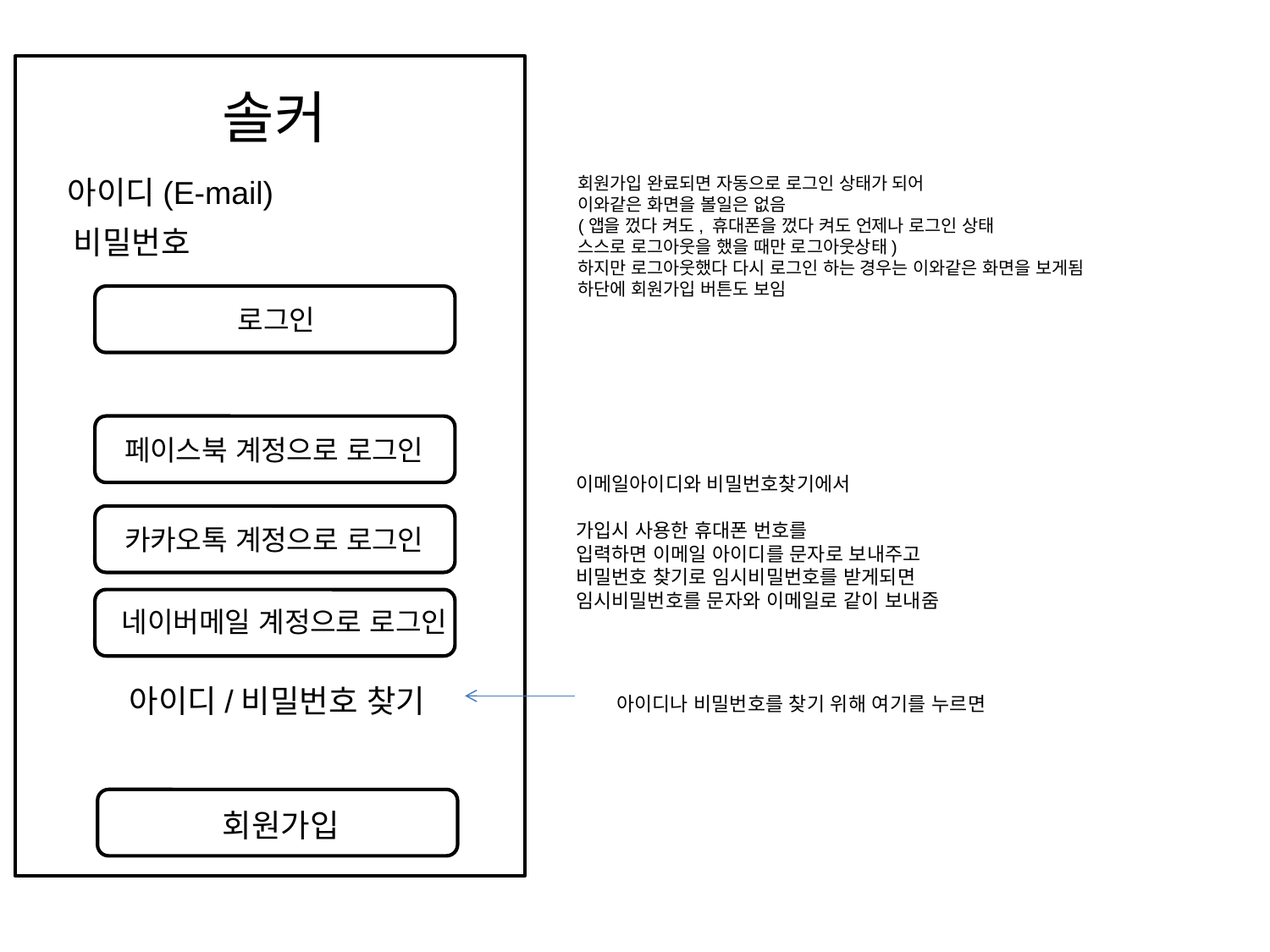

솔커
아이디(E-mail)
회원가입 완료되면 자동으로 로그인 상태가 되어
이와같은 화면을 볼일은 없음
(앱을 껐다 켜도, 휴대폰을 껐다 켜도 언제나 로그인 상태
스스로 로그아웃을 했을 때만 로그아웃상태)
하지만 로그아웃했다 다시 로그인 하는 경우는 이와같은 화면을 보게됨
하단에 회원가입 버튼도 보임
비밀번호

로그인

페이스북 계정으로 로그인
이메일아이디와 비밀번호찾기에서

가입시 사용한 휴대폰 번호를
입력하면 이메일 아이디를 문자로 보내주고
비밀번호 찾기로 임시비밀번호를 받게되면
임시비밀번호를 문자와 이메일로 같이 보내줌

카카오톡 계정으로 로그인

네이버메일 계정으로 로그인
아이디/비밀번호 찾기
아이디나 비밀번호를 찾기 위해 여기를 누르면

회원가입